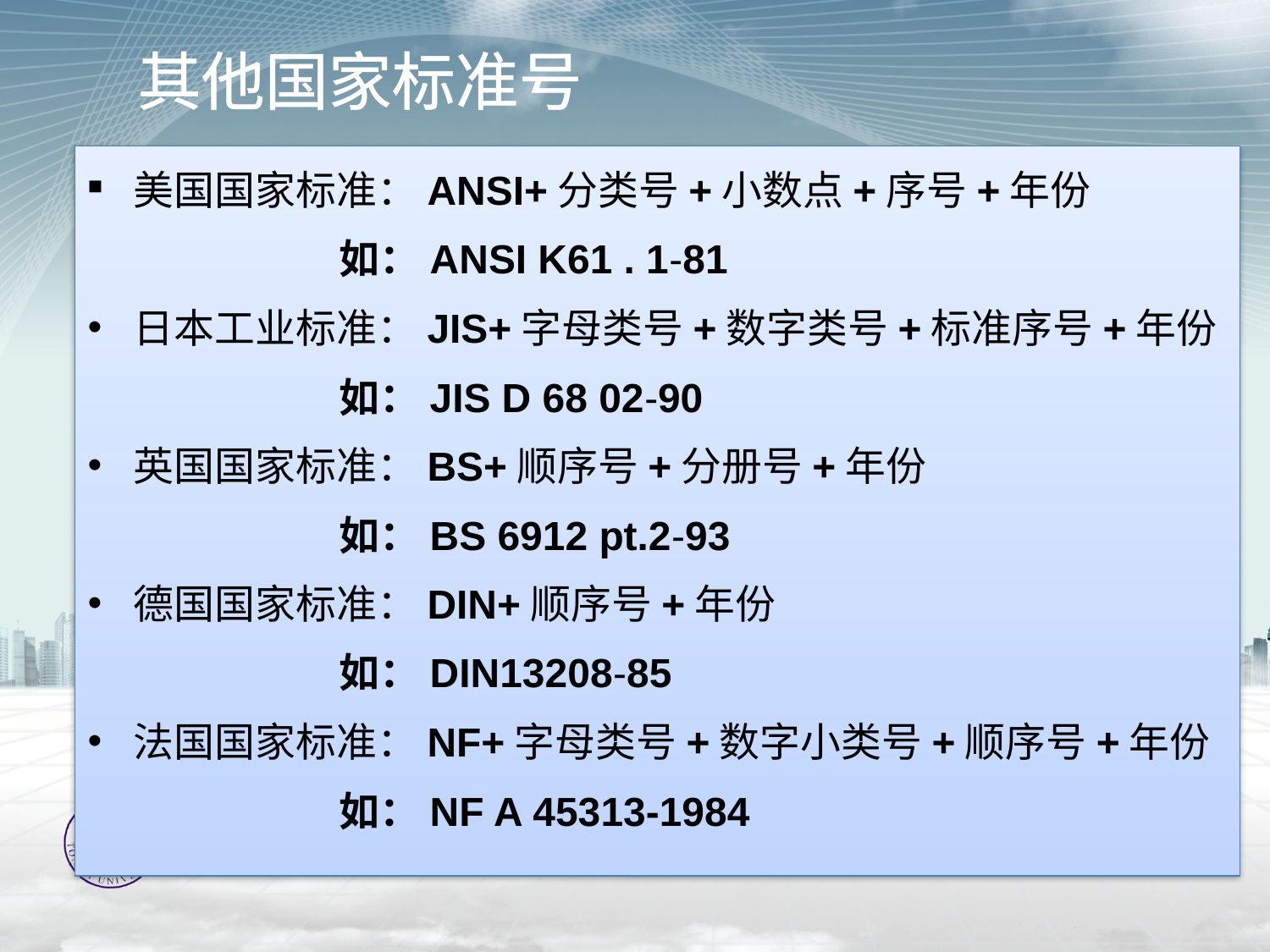

# 其他国家标准号
美国国家标准：ANSI+分类号+小数点+序号+年份
                          如：ANSI K61 . 1-81
日本工业标准：JIS+字母类号+数字类号+标准序号+年份
                          如：JIS D 68 02-90
英国国家标准：BS+顺序号+分册号+年份
                          如：BS 6912 pt.2-93
德国国家标准：DIN+顺序号+年份
                          如：DIN13208-85
法国国家标准：NF+字母类号+数字小类号+顺序号+年份
                          如：NF A 45313-1984